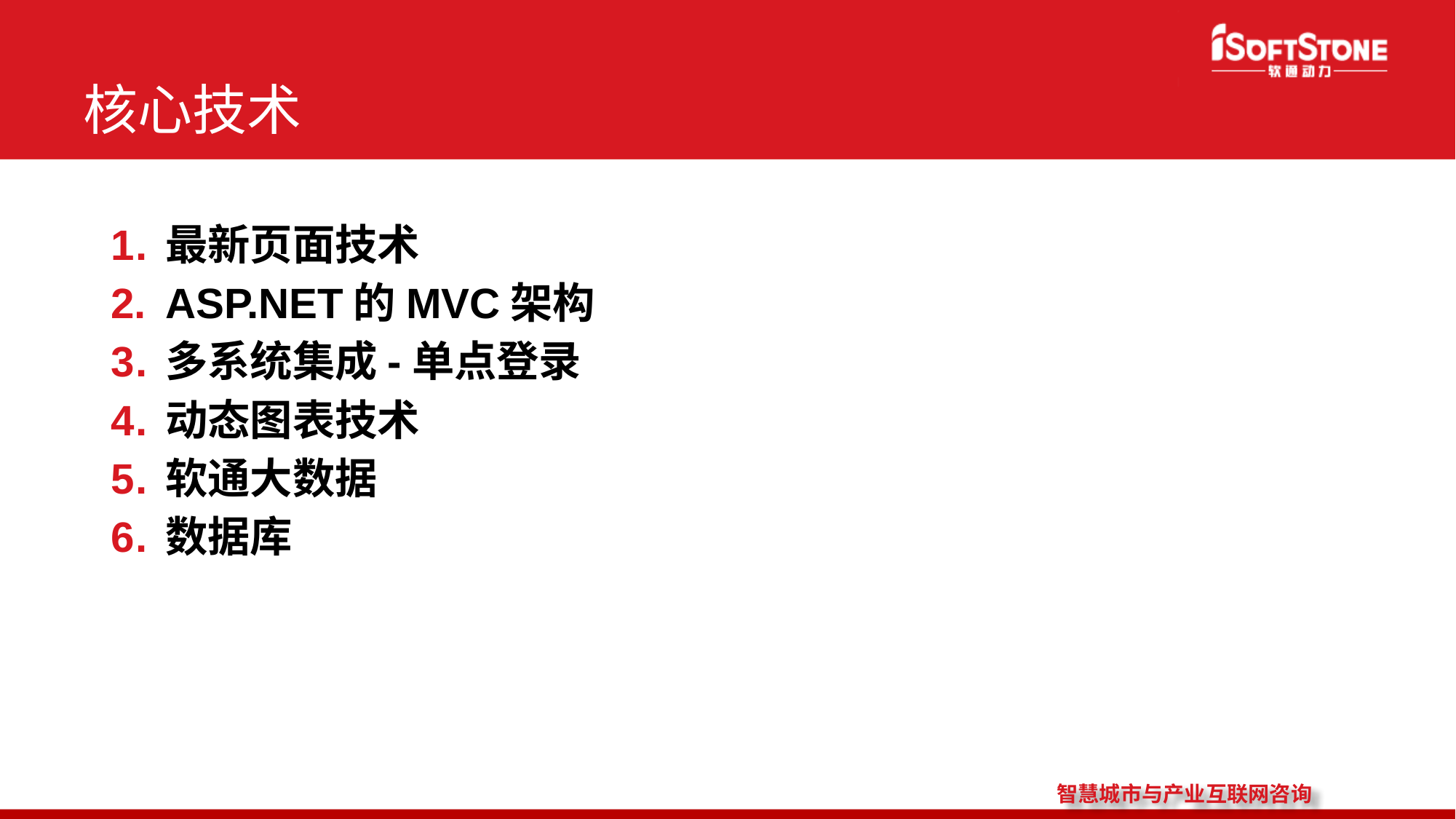

# 核心技术
最新页面技术
ASP.NET的MVC架构
多系统集成-单点登录
动态图表技术
软通大数据
数据库